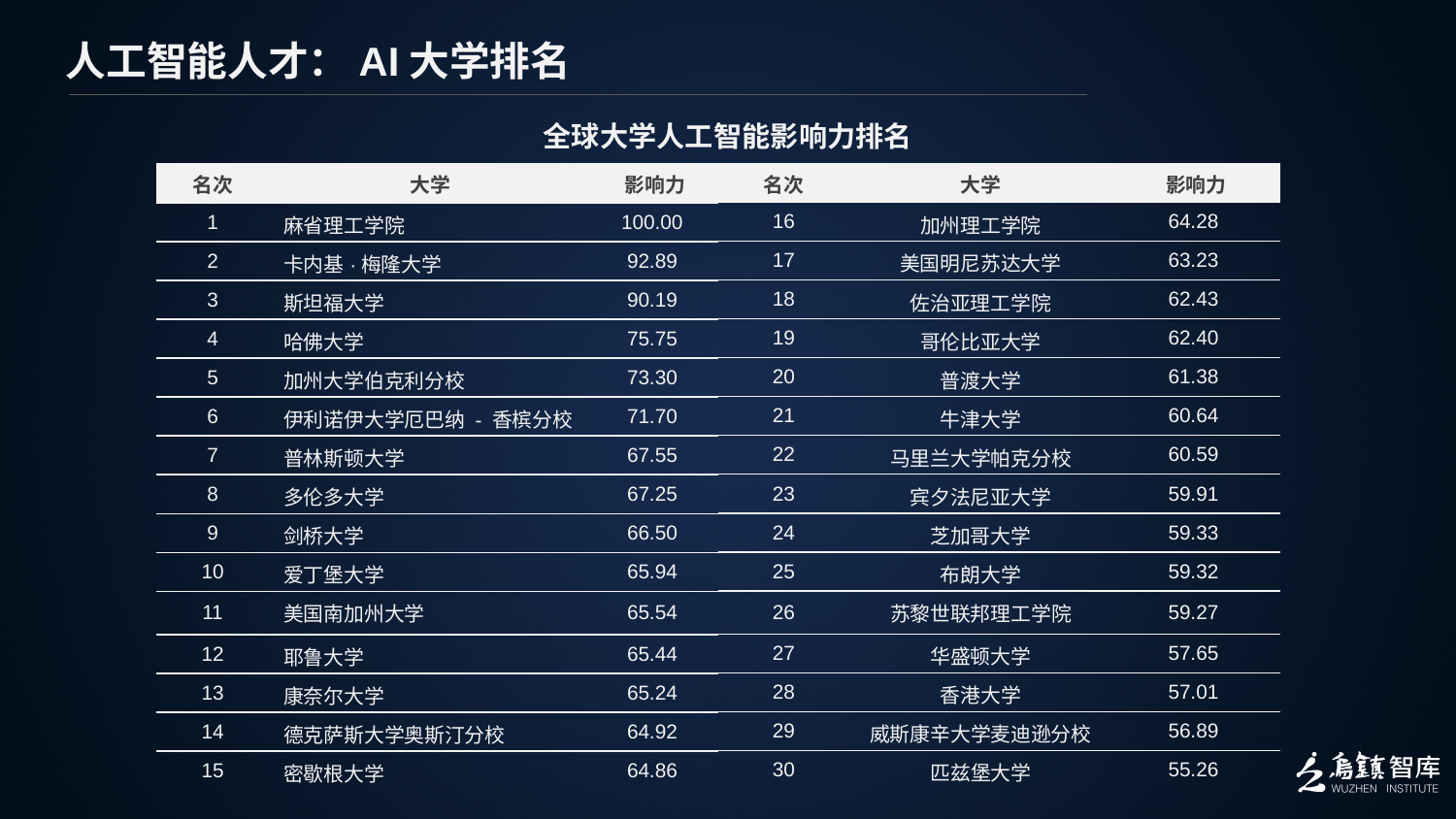

人工智能人才：AI大学排名
全球大学人工智能影响力排名
| 名次 | 大学 | 影响力 |
| --- | --- | --- |
| 16 | 加州理工学院 | 64.28 |
| 17 | 美国明尼苏达大学 | 63.23 |
| 18 | 佐治亚理工学院 | 62.43 |
| 19 | 哥伦比亚大学 | 62.40 |
| 20 | 普渡大学 | 61.38 |
| 21 | 牛津大学 | 60.64 |
| 22 | 马里兰大学帕克分校 | 60.59 |
| 23 | 宾夕法尼亚大学 | 59.91 |
| 24 | 芝加哥大学 | 59.33 |
| 25 | 布朗大学 | 59.32 |
| 26 | 苏黎世联邦理工学院 | 59.27 |
| 27 | 华盛顿大学 | 57.65 |
| 28 | 香港大学 | 57.01 |
| 29 | 威斯康辛大学麦迪逊分校 | 56.89 |
| 30 | 匹兹堡大学 | 55.26 |
| 名次 | 大学 | 影响力 |
| --- | --- | --- |
| 1 | 麻省理工学院 | 100.00 |
| 2 | 卡内基·梅隆大学 | 92.89 |
| 3 | 斯坦福大学 | 90.19 |
| 4 | 哈佛大学 | 75.75 |
| 5 | 加州大学伯克利分校 | 73.30 |
| 6 | 伊利诺伊大学厄巴纳 - 香槟分校 | 71.70 |
| 7 | 普林斯顿大学 | 67.55 |
| 8 | 多伦多大学 | 67.25 |
| 9 | 剑桥大学 | 66.50 |
| 10 | 爱丁堡大学 | 65.94 |
| 11 | 美国南加州大学 | 65.54 |
| 12 | 耶鲁大学 | 65.44 |
| 13 | 康奈尔大学 | 65.24 |
| 14 | 德克萨斯大学奥斯汀分校 | 64.92 |
| 15 | 密歇根大学 | 64.86 |